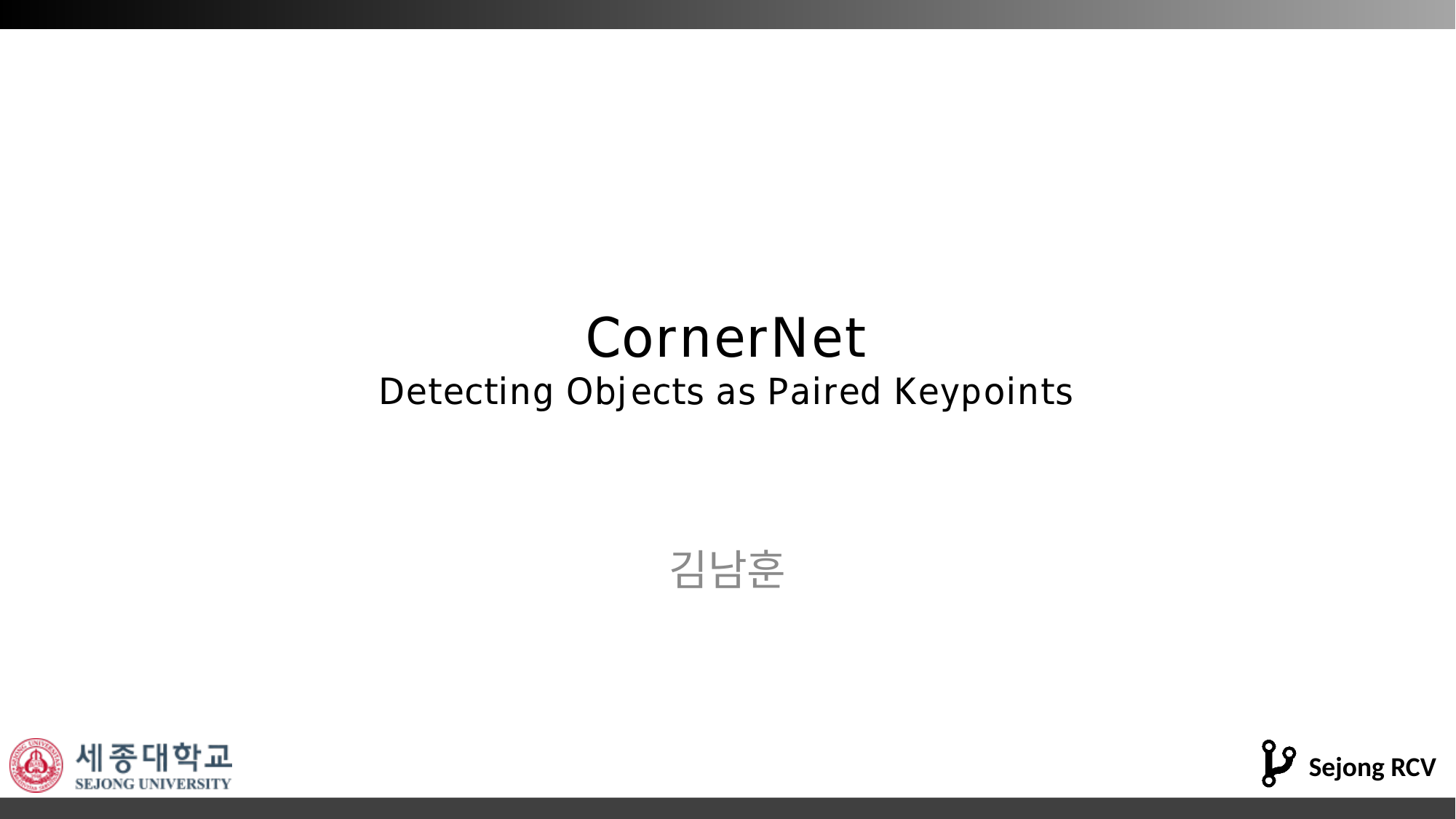

# CornerNet Detecting Objects as Paired Keypoints
김남훈